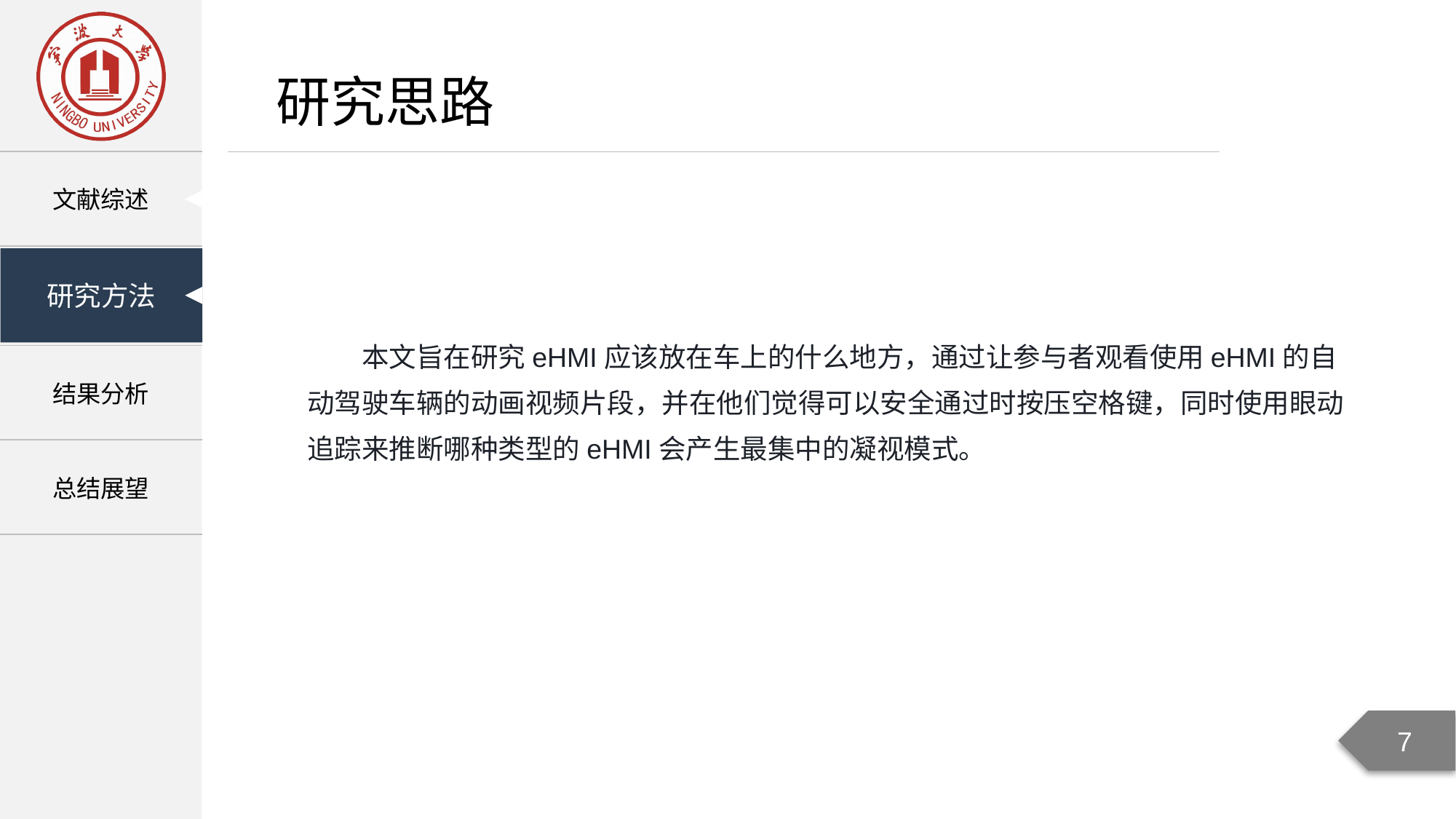

研究思路
本文旨在研究eHMI应该放在车上的什么地方，通过让参与者观看使用eHMI的自动驾驶车辆的动画视频片段，并在他们觉得可以安全通过时按压空格键，同时使用眼动追踪来推断哪种类型的eHMI会产生最集中的凝视模式。